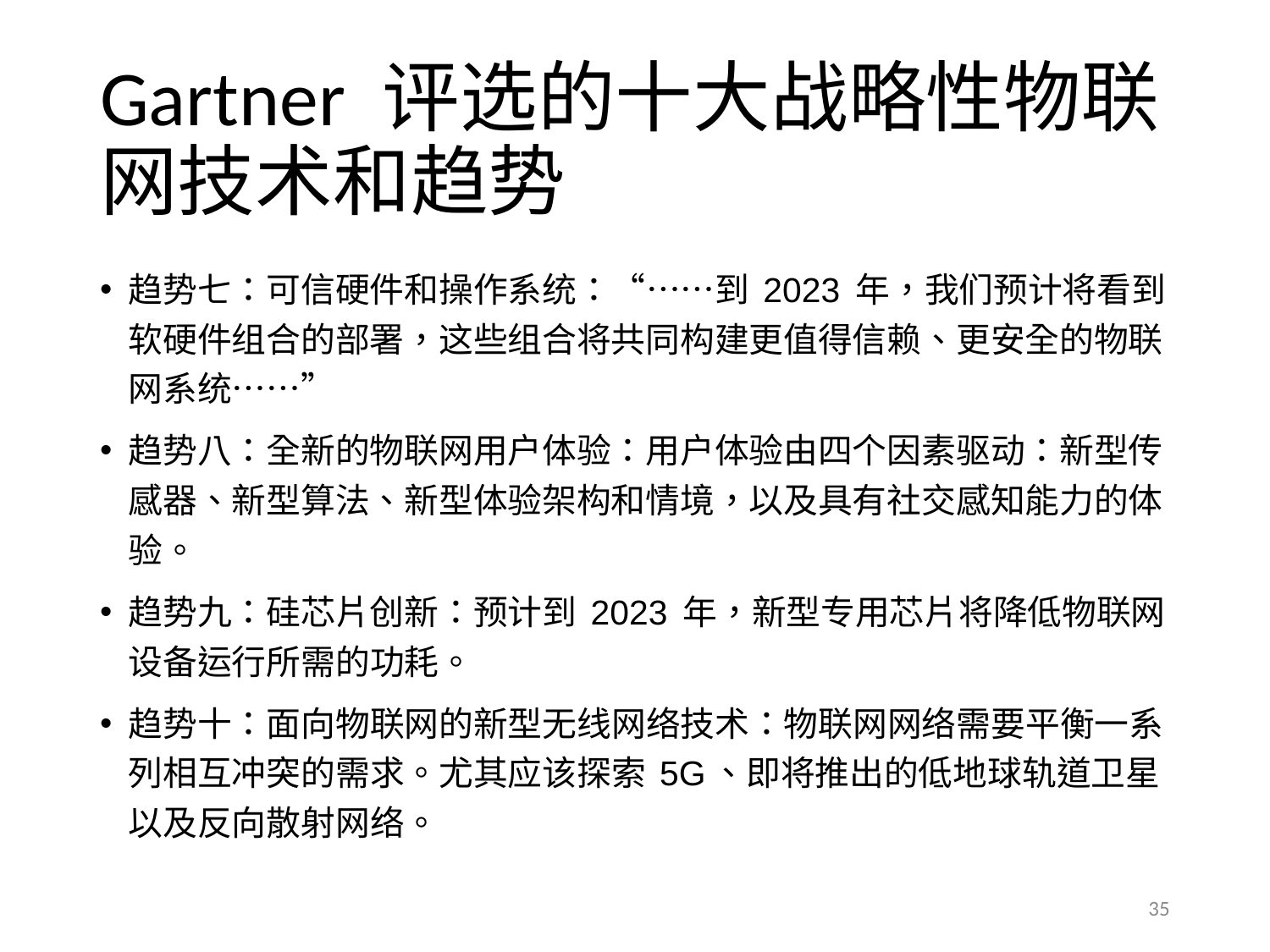

# Gartner 评选的十大战略性物联网技术和趋势
趋势七：可信硬件和操作系统：“……到 2023 年，我们预计将看到软硬件组合的部署，这些组合将共同构建更值得信赖、更安全的物联网系统……”
趋势八：全新的物联网用户体验：用户体验由四个因素驱动：新型传感器、新型算法、新型体验架构和情境，以及具有社交感知能力的体验。
趋势九：硅芯片创新：预计到 2023 年，新型专用芯片将降低物联网设备运行所需的功耗。
趋势十：面向物联网的新型无线网络技术：物联网网络需要平衡一系列相互冲突的需求。尤其应该探索 5G、即将推出的低地球轨道卫星以及反向散射网络。
35